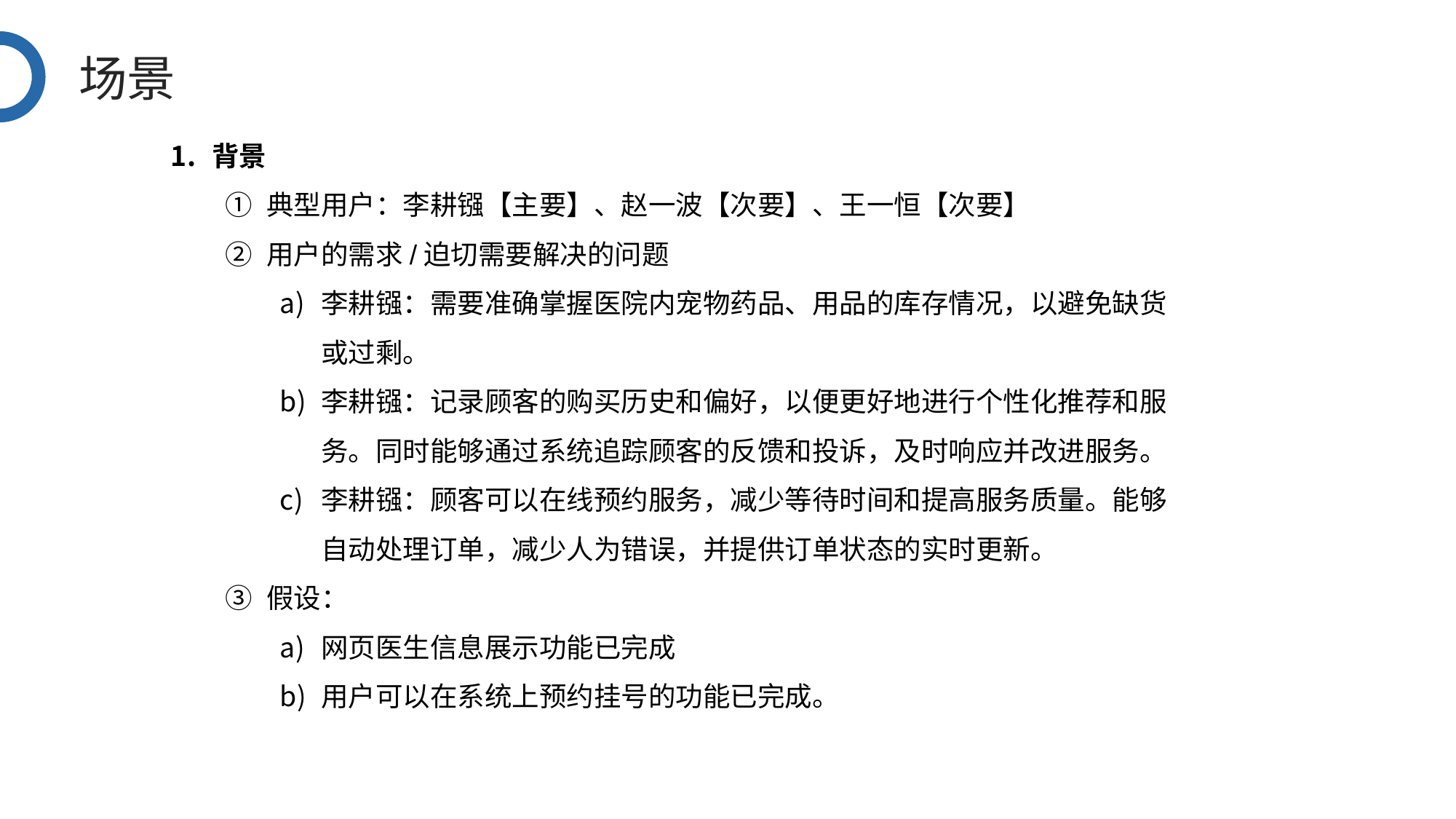

场景
背景
典型用户：李耕镪【主要】、赵一波【次要】、王一恒【次要】
用户的需求/迫切需要解决的问题
李耕镪：需要准确掌握医院内宠物药品、用品的库存情况，以避免缺货或过剩。
李耕镪：记录顾客的购买历史和偏好，以便更好地进行个性化推荐和服务。同时能够通过系统追踪顾客的反馈和投诉，及时响应并改进服务。
李耕镪：顾客可以在线预约服务，减少等待时间和提高服务质量。能够自动处理订单，减少人为错误，并提供订单状态的实时更新。
假设：
网页医生信息展示功能已完成
用户可以在系统上预约挂号的功能已完成。